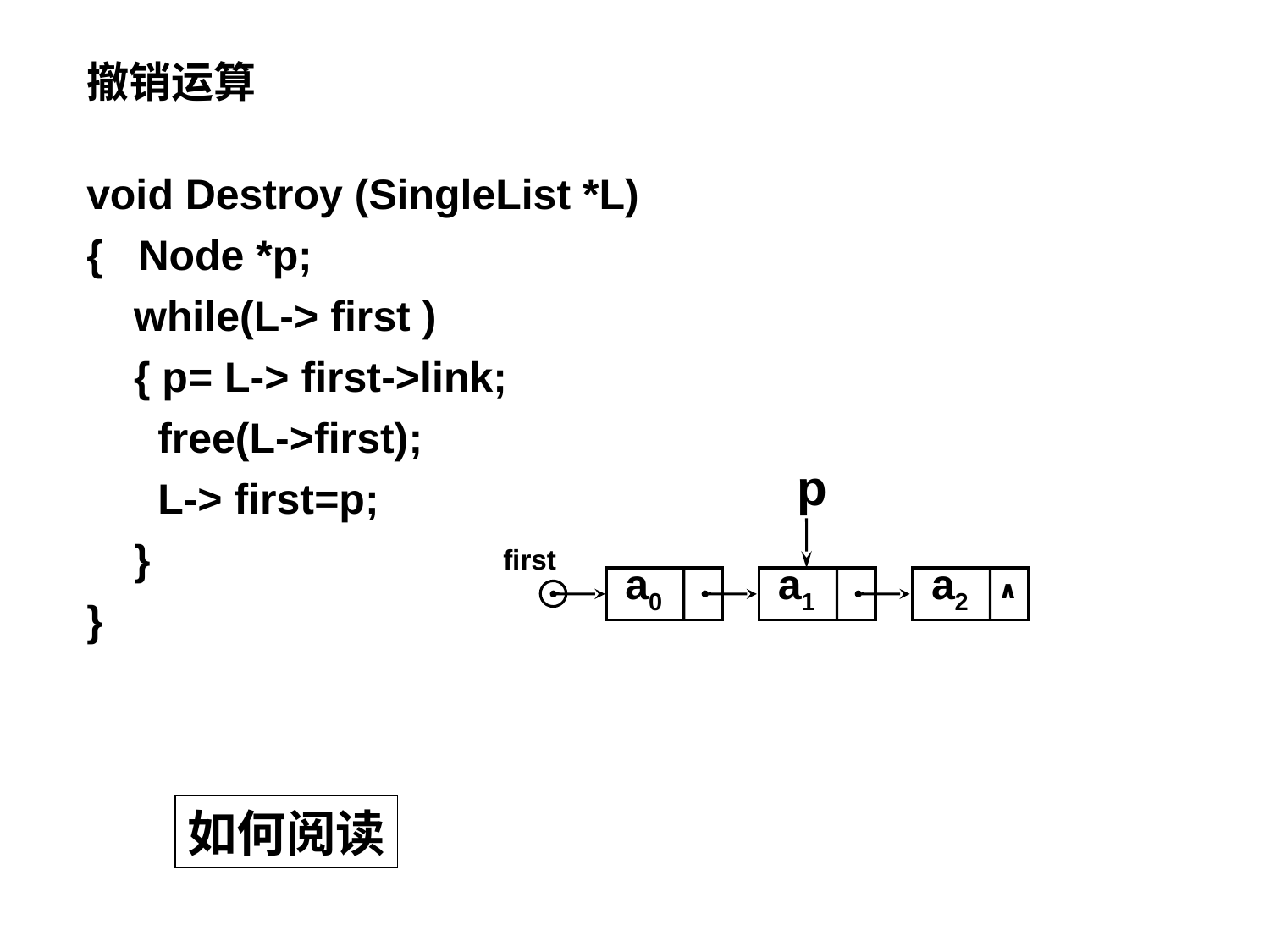

撤销运算

void Destroy (SingleList *L)
{   Node *p;
    while(L-> first )
    { p= L-> first->link;
      free(L->first);
      L-> first=p;
    }
}
p

first

a0

a1

a2

∧
如何阅读